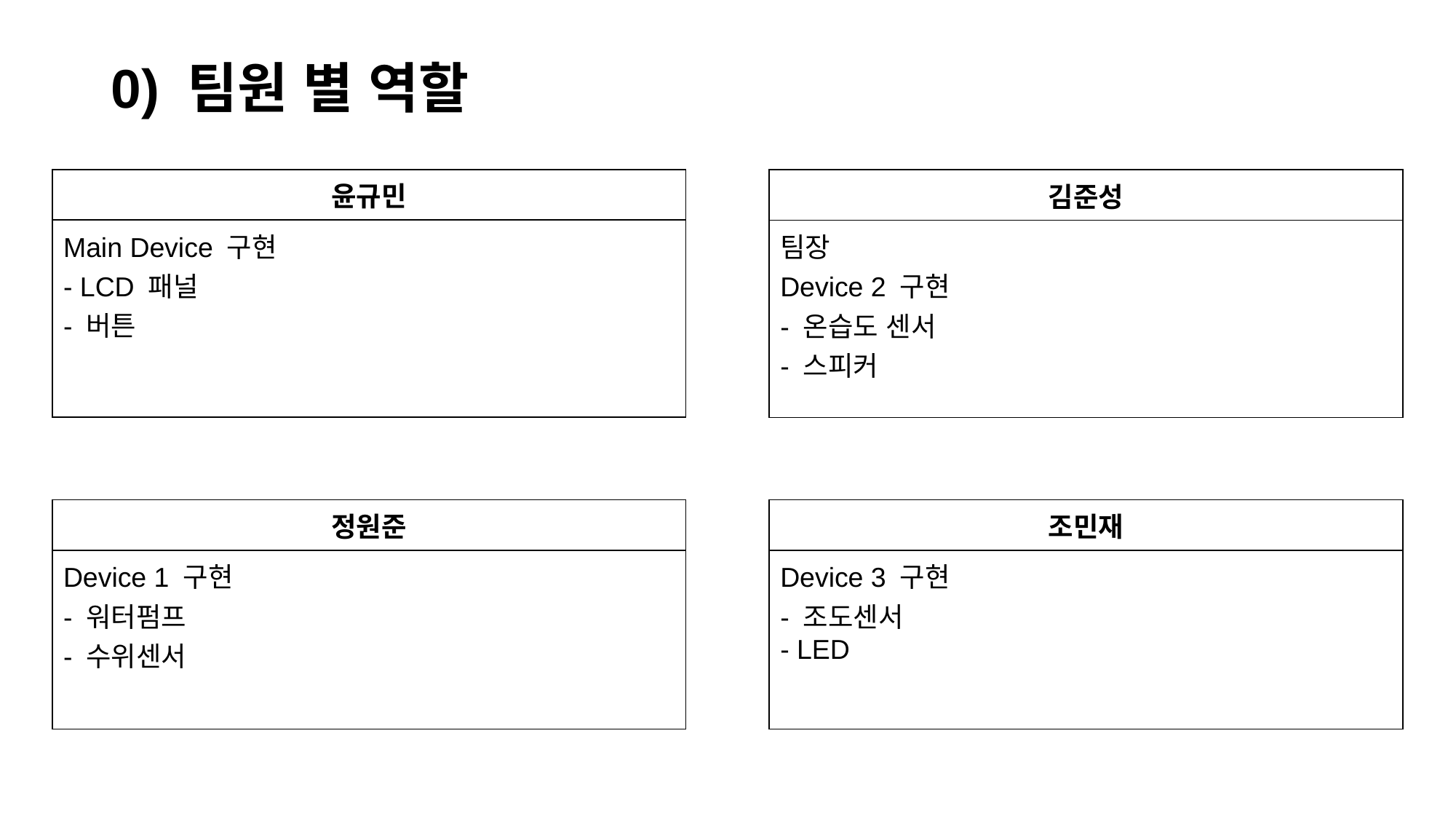

# 0) 팀원 별 역할
| 윤규민 |
| --- |
| Main Device 구현 - LCD 패널 - 버튼 |
| 김준성 |
| --- |
| 팀장 Device 2 구현 - 온습도 센서 - 스피커 |
| 정원준 |
| --- |
| Device 1 구현 - 워터펌프 - 수위센서 |
| 조민재 |
| --- |
| Device 3 구현 - 조도센서 - LED |